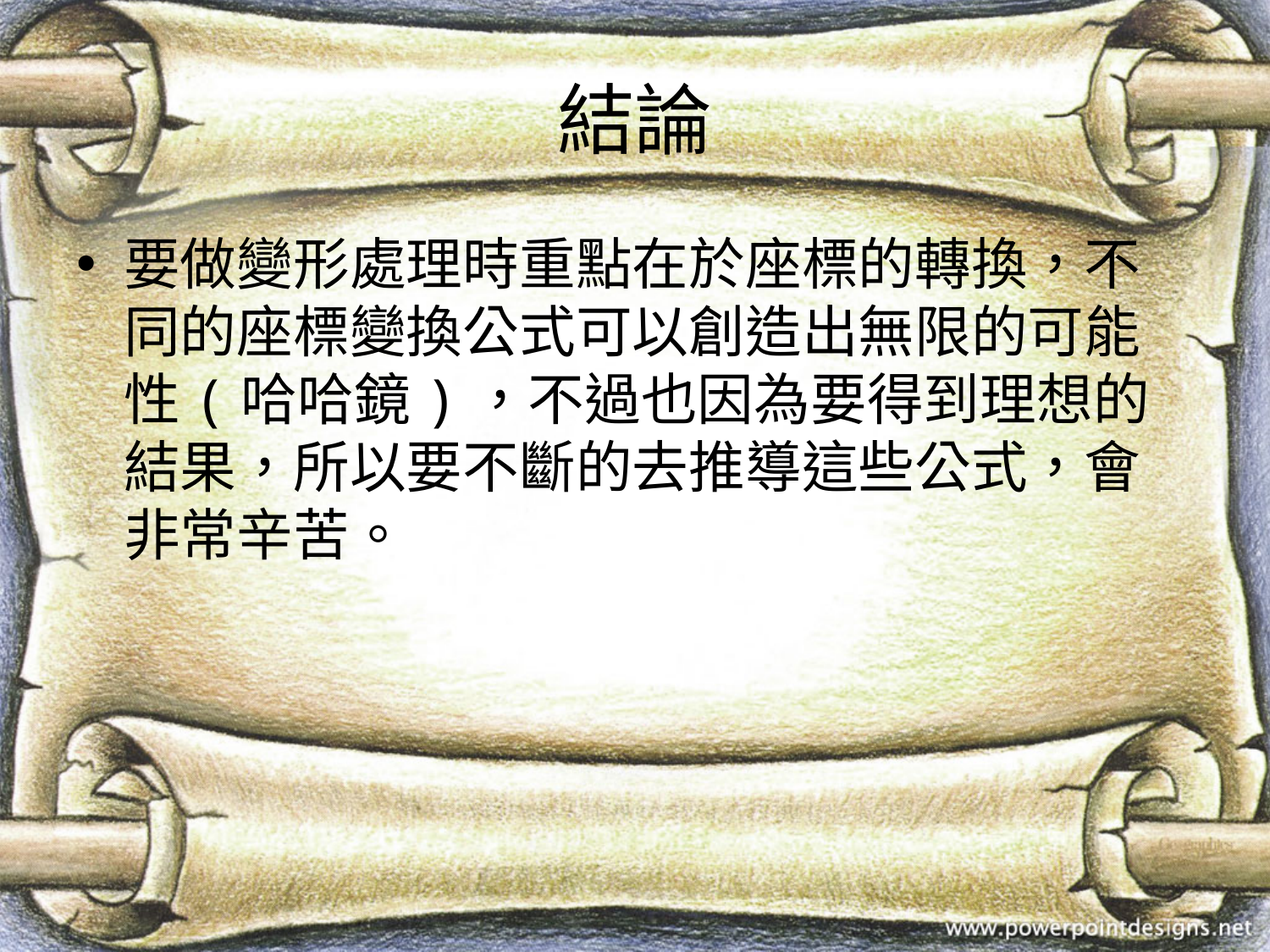

# 結論
要做變形處理時重點在於座標的轉換，不同的座標變換公式可以創造出無限的可能性(哈哈鏡)，不過也因為要得到理想的結果，所以要不斷的去推導這些公式，會非常辛苦。